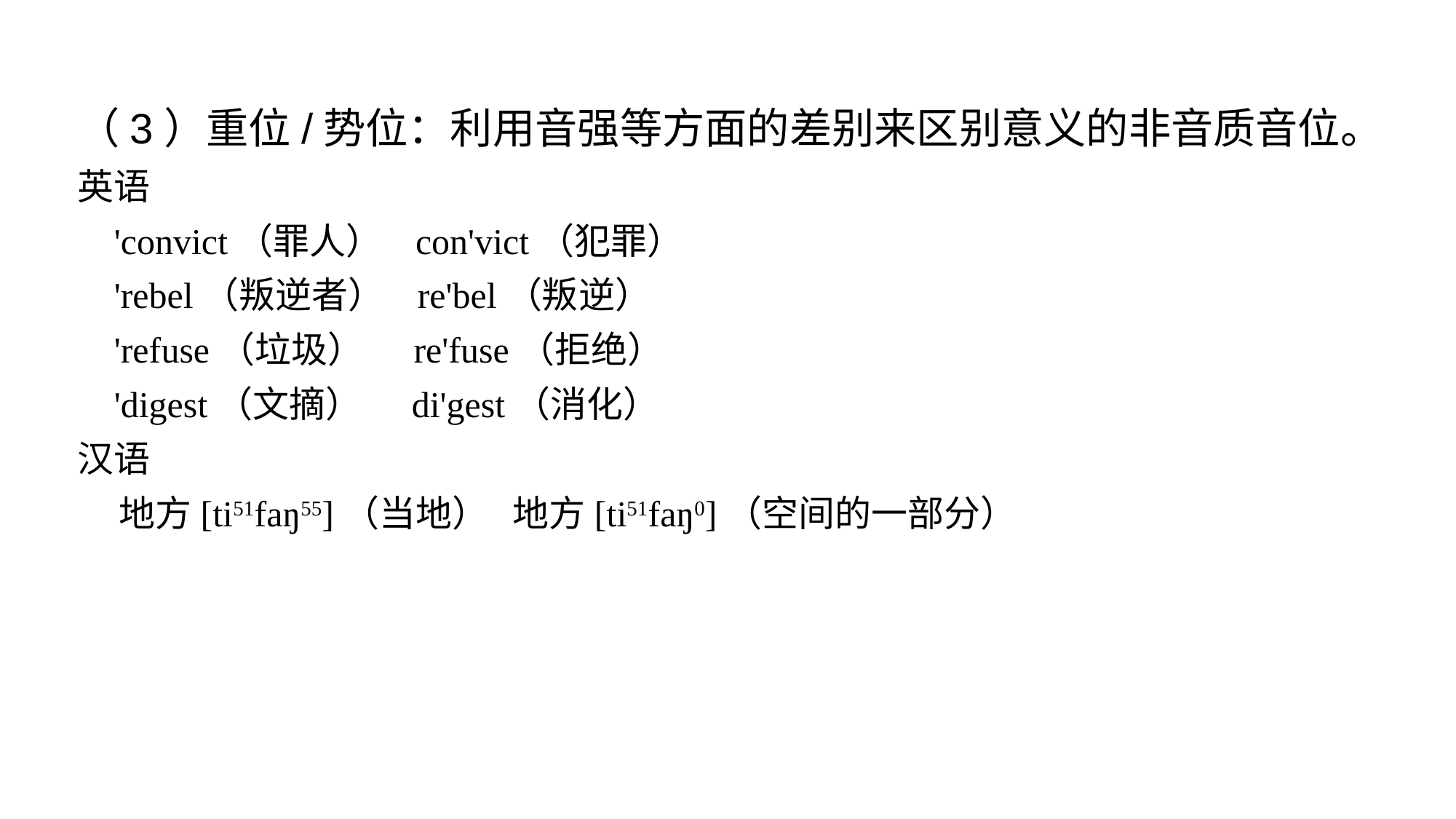

（3）重位/势位：利用音强等方面的差别来区别意义的非音质音位。
英语
    'convict（罪人）   con'vict（犯罪）
    'rebel（叛逆者）   re'bel（叛逆）
    'refuse（垃圾）     re'fuse（拒绝）
    'digest（文摘）     di'gest（消化）
汉语
    地方[ti51faŋ55]（当地）   地方[ti51faŋ0]（空间的一部分）